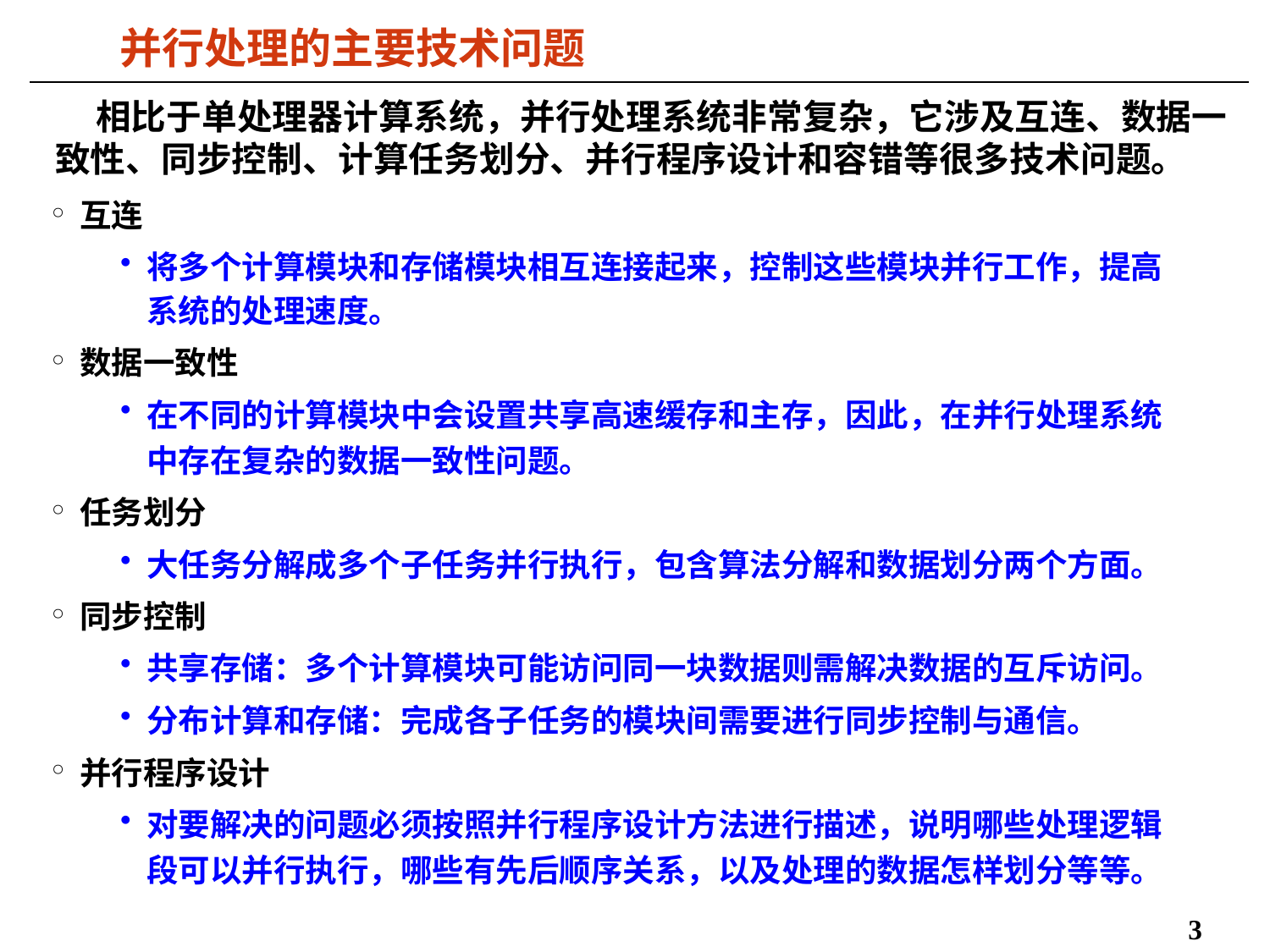

# 并行处理的主要技术问题
    相比于单处理器计算系统，并行处理系统非常复杂，它涉及互连、数据一致性、同步控制、计算任务划分、并行程序设计和容错等很多技术问题。
互连
将多个计算模块和存储模块相互连接起来，控制这些模块并行工作，提高系统的处理速度。
数据一致性
在不同的计算模块中会设置共享高速缓存和主存，因此，在并行处理系统中存在复杂的数据一致性问题。
任务划分
大任务分解成多个子任务并行执行，包含算法分解和数据划分两个方面。
同步控制
共享存储：多个计算模块可能访问同一块数据则需解决数据的互斥访问。
分布计算和存储：完成各子任务的模块间需要进行同步控制与通信。
并行程序设计
对要解决的问题必须按照并行程序设计方法进行描述，说明哪些处理逻辑段可以并行执行，哪些有先后顺序关系，以及处理的数据怎样划分等等。